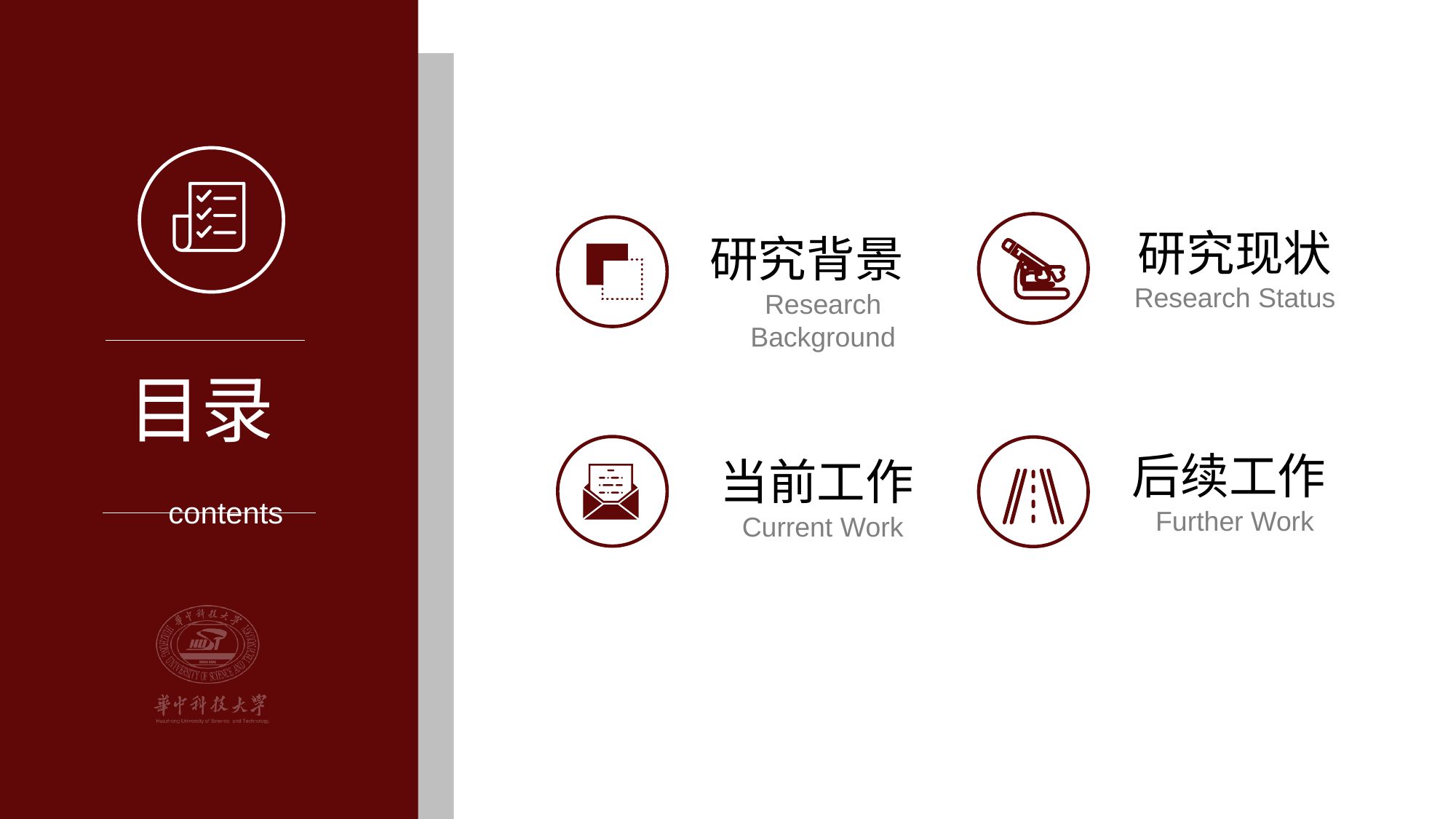

研究现状
Research Status
研究背景    Research Background
目录   contents

后续工作Further Work
当前工作Current Work